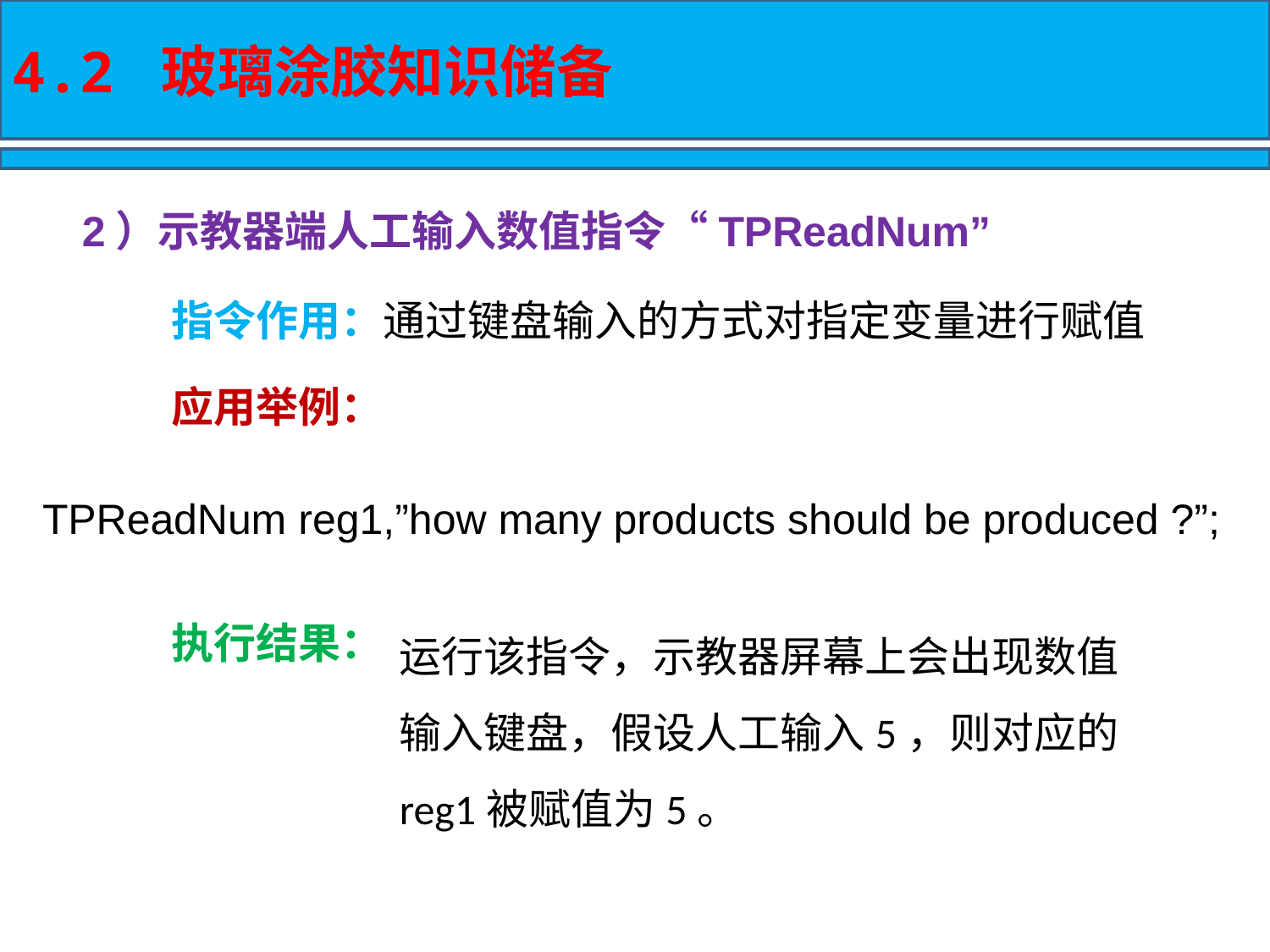

4.2 玻璃涂胶知识储备

2）示教器端人工输入数值指令“TPReadNum”
指令作用：通过键盘输入的方式对指定变量进行赋值

应用举例：
TPReadNum reg1,”how many products should be produced ?”;
运行该指令，示教器屏幕上会出现数值输入键盘，假设人工输入5，则对应的reg1被赋值为5。
执行结果：